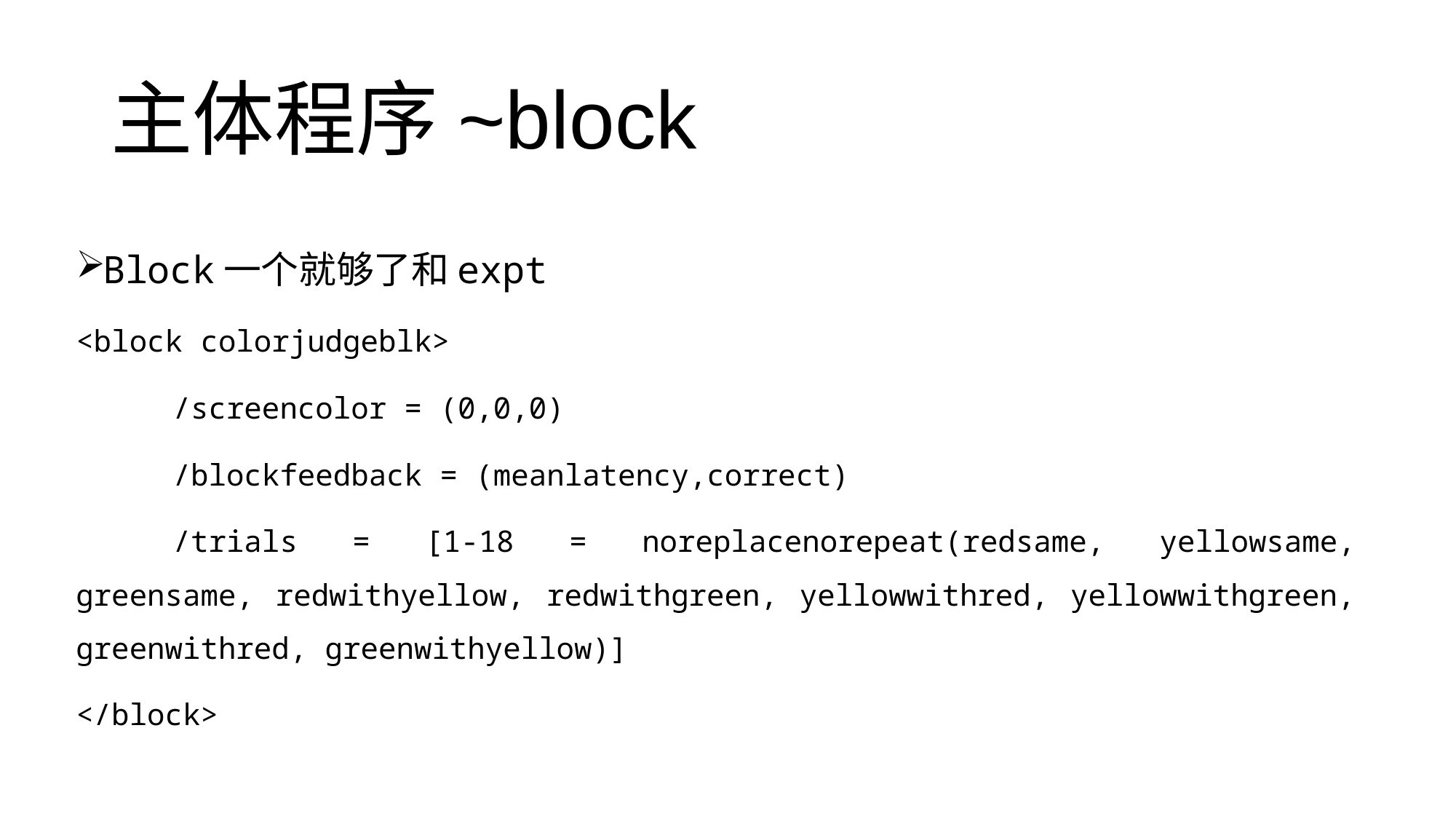

# 主体程序~block
Block一个就够了和expt
<block colorjudgeblk>
	/screencolor = (0,0,0)
	/blockfeedback = (meanlatency,correct)
	/trials = [1-18 = noreplacenorepeat(redsame, yellowsame, greensame, redwithyellow, redwithgreen, yellowwithred, yellowwithgreen, greenwithred, greenwithyellow)]
</block>